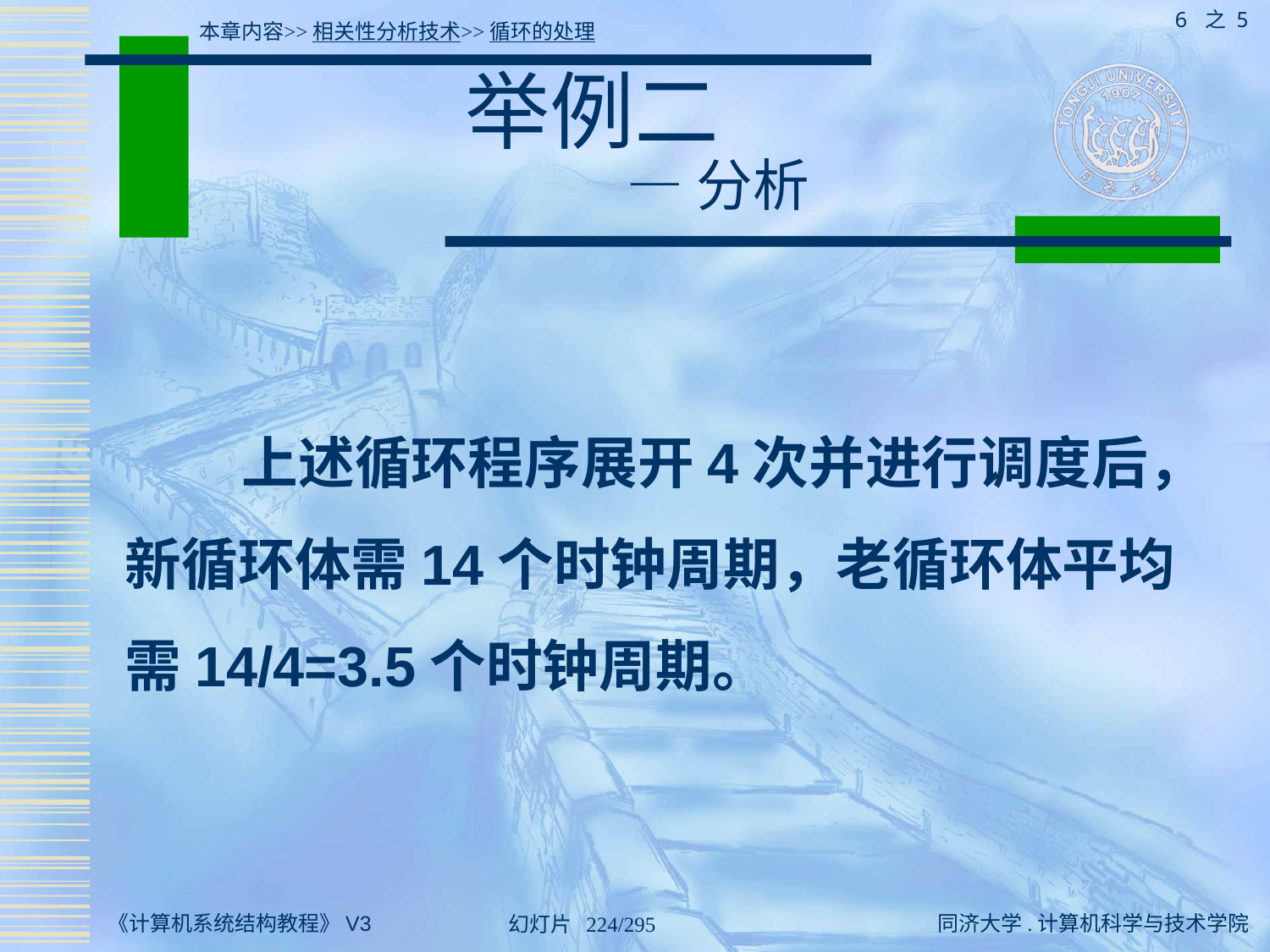

6 之 5
本章内容>>相关性分析技术>>循环的处理
# 举例二 — 分析
        上述循环程序展开4次并进行调度后，新循环体需14个时钟周期，老循环体平均需14/4=3.5个时钟周期。